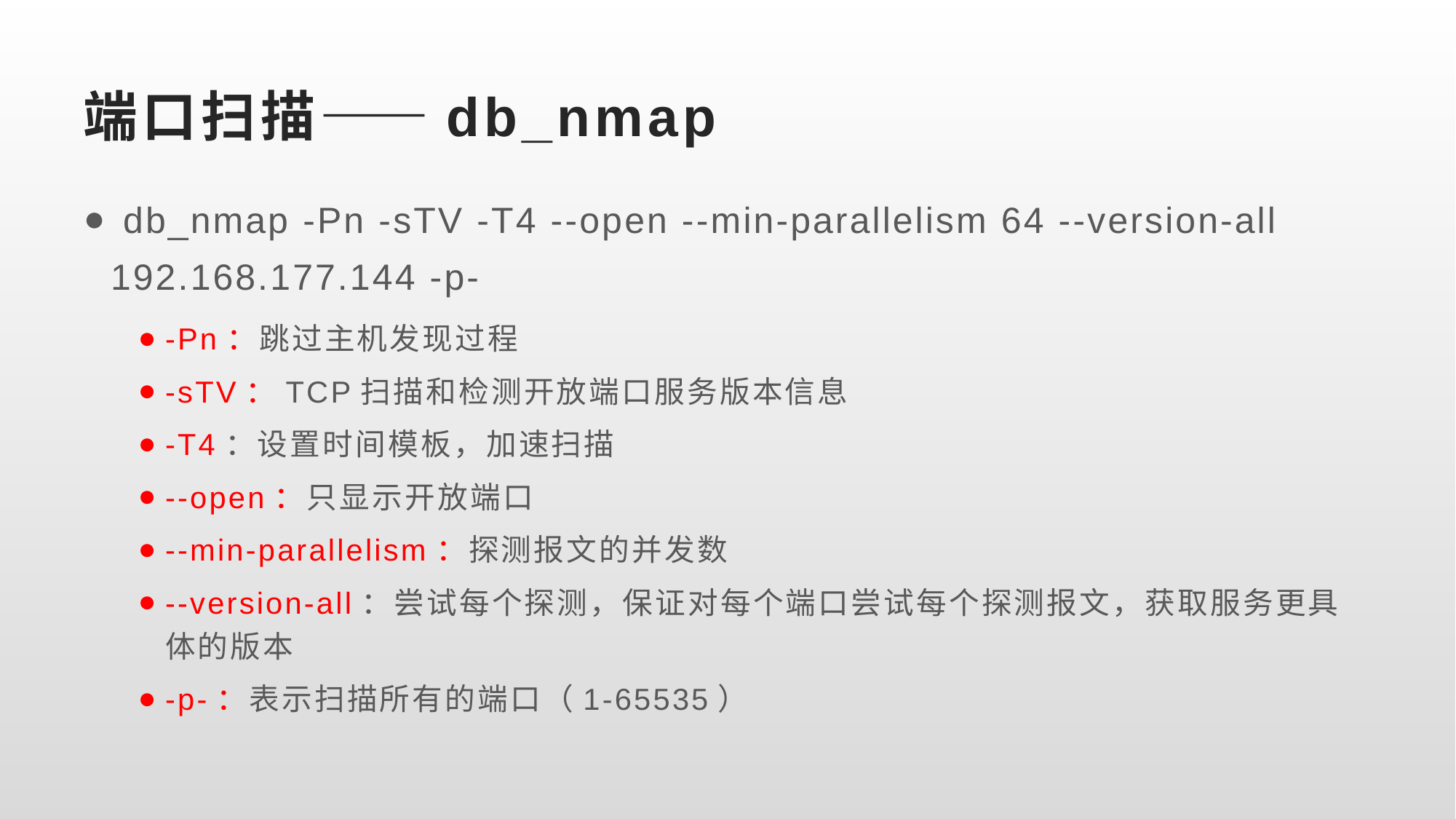

# 端口扫描——db_nmap
 db_nmap -Pn -sTV -T4 --open --min-parallelism 64 --version-all 192.168.177.144 -p-
-Pn：跳过主机发现过程
-sTV：TCP扫描和检测开放端口服务版本信息
-T4：设置时间模板，加速扫描
--open：只显示开放端口
--min-parallelism：探测报文的并发数
--version-all：尝试每个探测，保证对每个端口尝试每个探测报文，获取服务更具体的版本
-p-：表示扫描所有的端口（1-65535）